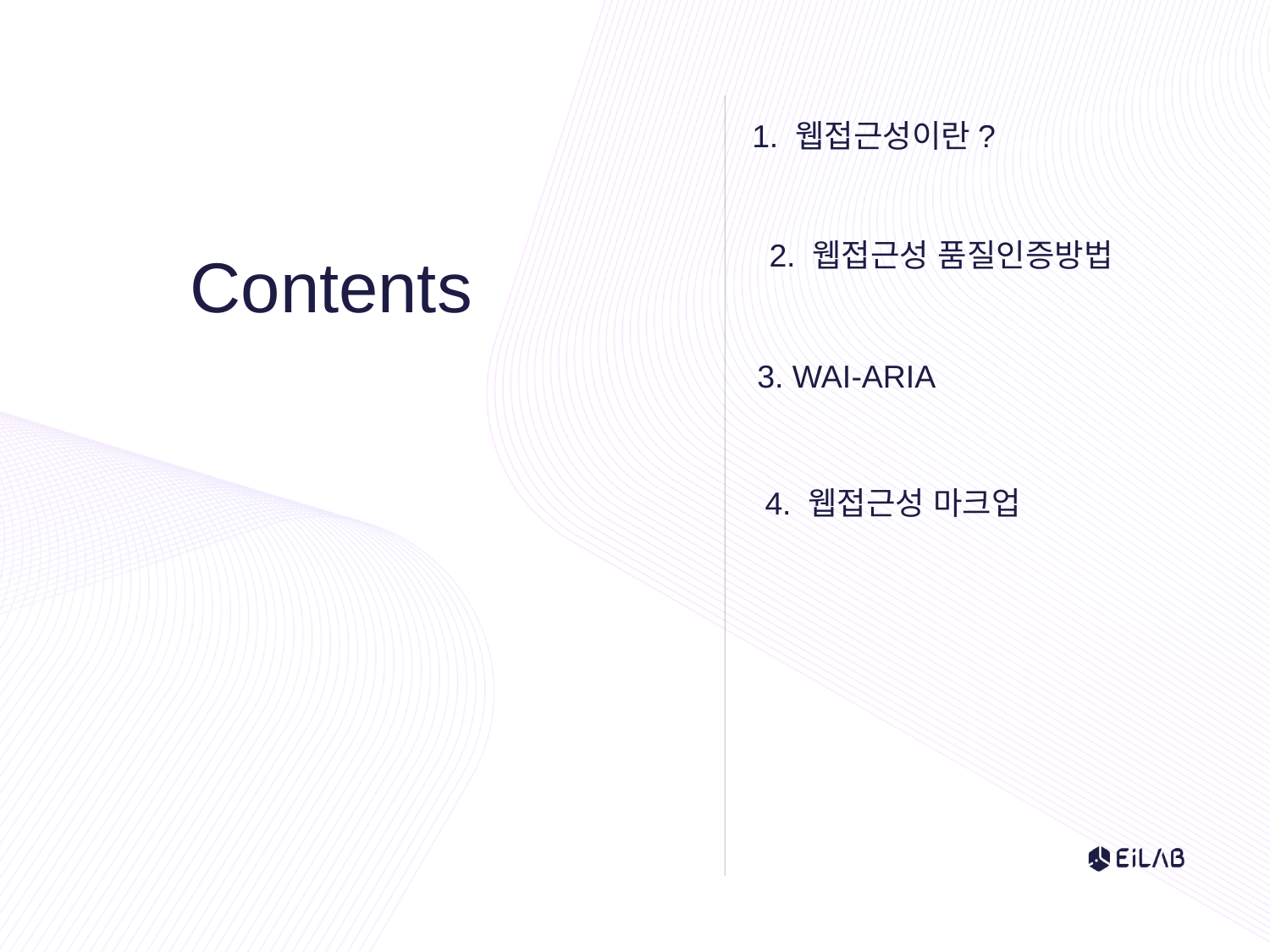

1. 웹접근성이란?
2. 웹접근성 품질인증방법
3. WAI-ARIA
4. 웹접근성 마크업